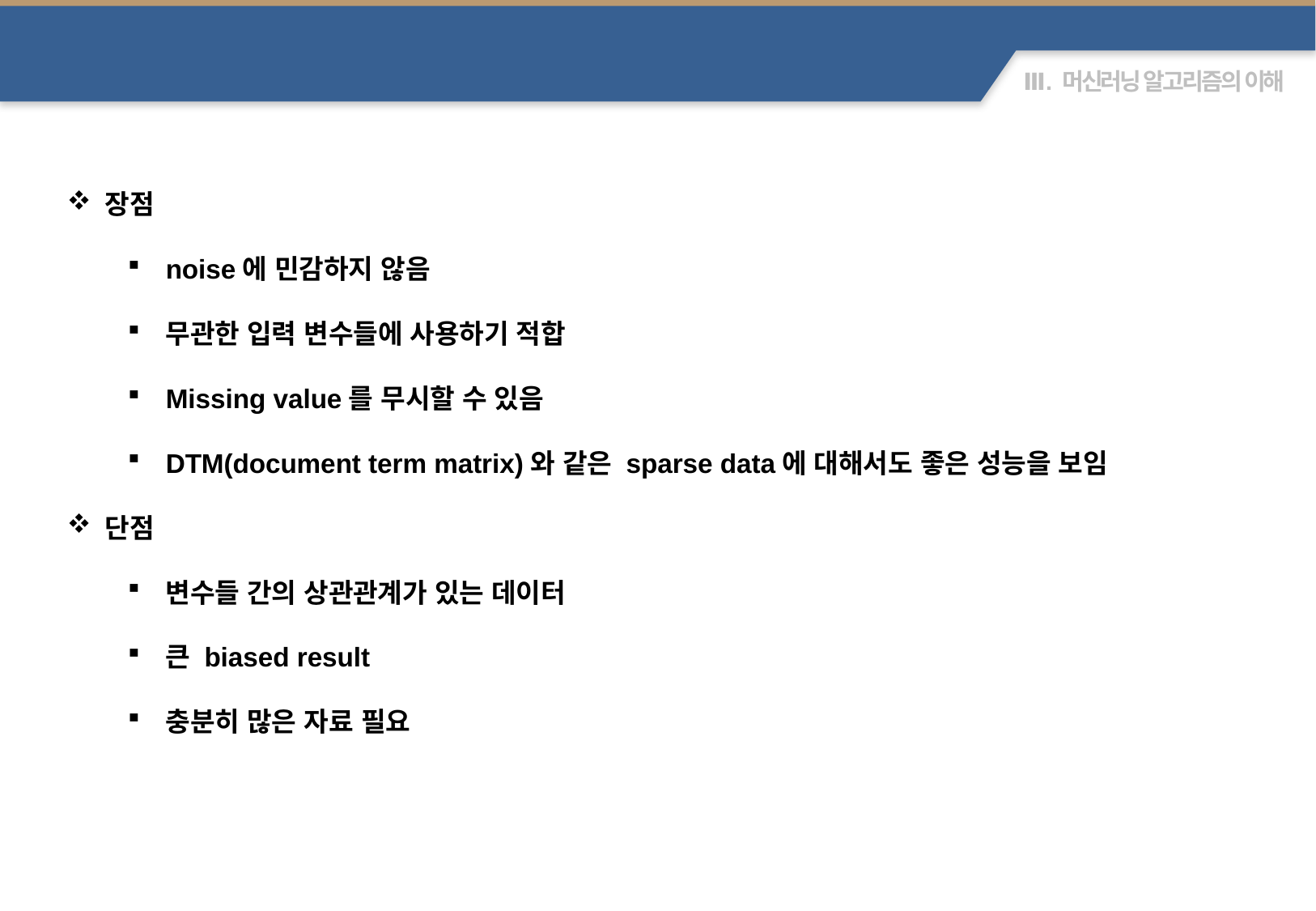

Naïve Bayesian
장점
noise에 민감하지 않음
무관한 입력 변수들에 사용하기 적합
Missing value를 무시할 수 있음
DTM(document term matrix)와 같은 sparse data에 대해서도 좋은 성능을 보임
단점
변수들 간의 상관관계가 있는 데이터
큰 biased result
충분히 많은 자료 필요